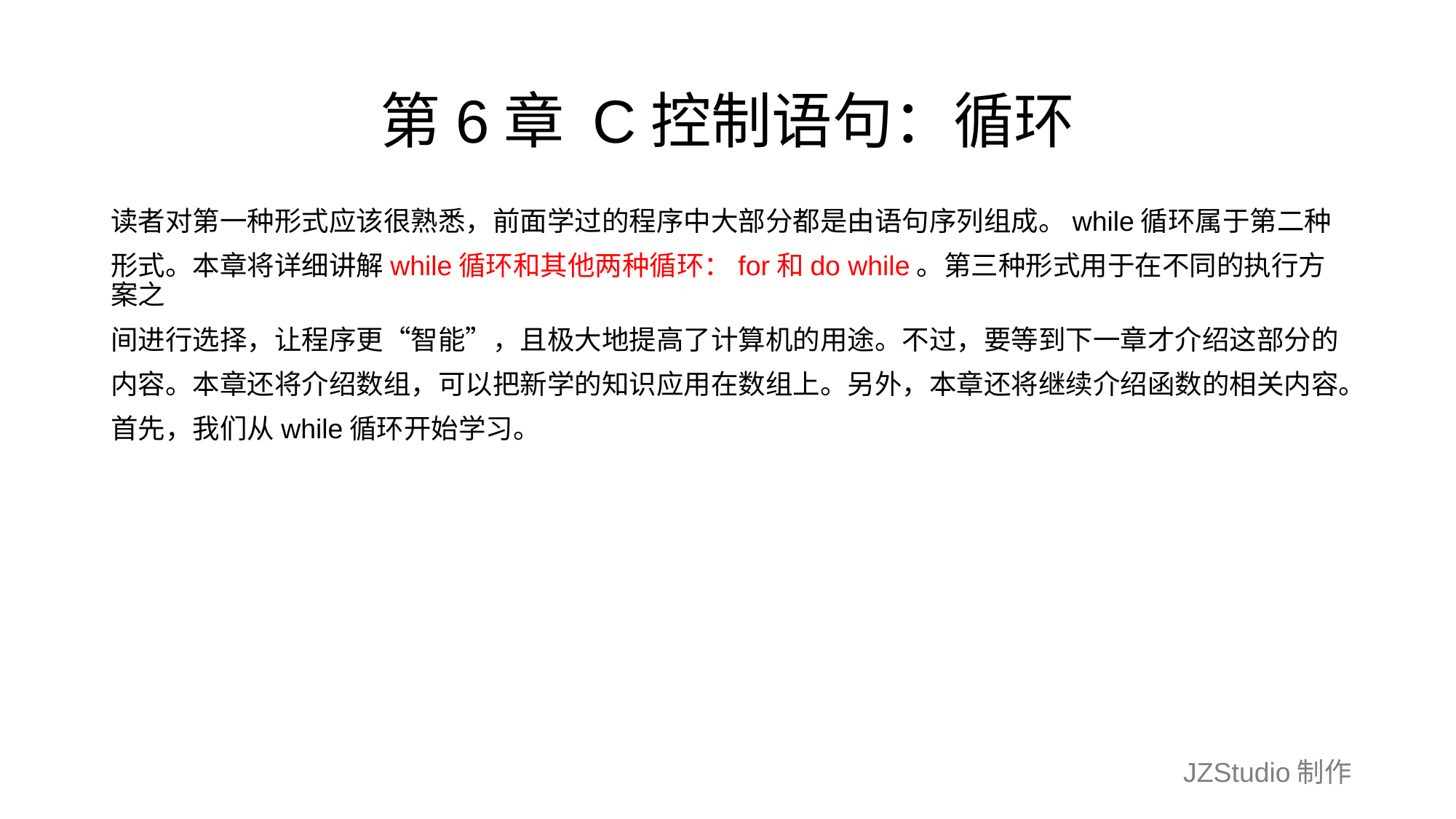

# 第6章 C控制语句：循环
读者对第一种形式应该很熟悉，前面学过的程序中大部分都是由语句序列组成。while循环属于第二种
形式。本章将详细讲解while循环和其他两种循环：for和do while。第三种形式用于在不同的执行方案之
间进行选择，让程序更“智能”，且极大地提高了计算机的用途。不过，要等到下一章才介绍这部分的
内容。本章还将介绍数组，可以把新学的知识应用在数组上。另外，本章还将继续介绍函数的相关内容。
首先，我们从while循环开始学习。